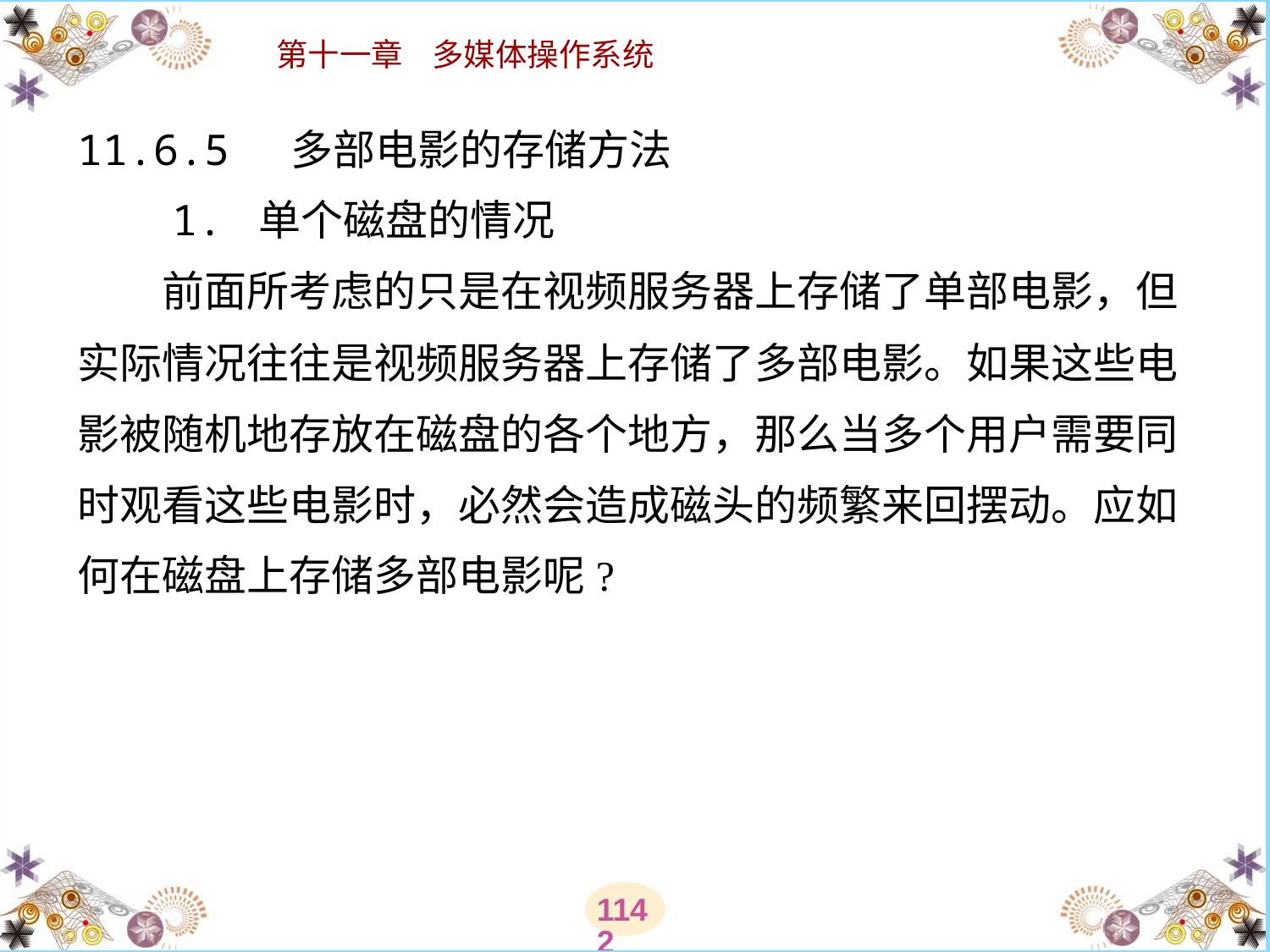

# 11.6.5  多部电影的存储方法 　　1. 单个磁盘的情况 　　前面所考虑的只是在视频服务器上存储了单部电影，但实际情况往往是视频服务器上存储了多部电影。如果这些电影被随机地存放在磁盘的各个地方，那么当多个用户需要同时观看这些电影时，必然会造成磁头的频繁来回摆动。应如何在磁盘上存储多部电影呢?